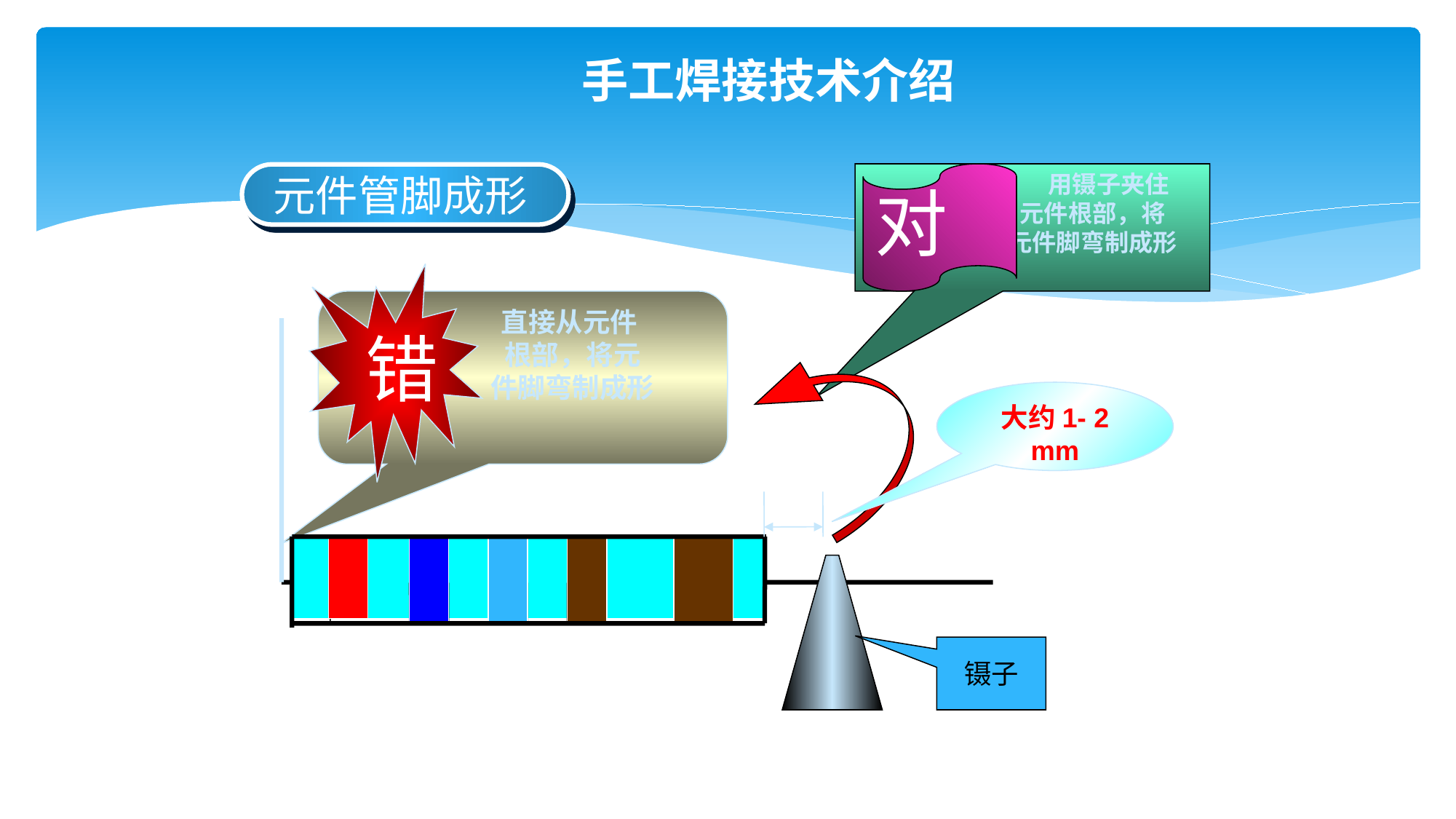

# 手工焊接技术介绍
                           用镊子夹住
                     元件根部，将
                     元件脚弯制成形

对
元件管脚成形

              直接从元件
               根部，将元
               件脚弯制成形

错

大约1- 2 mm

镊子